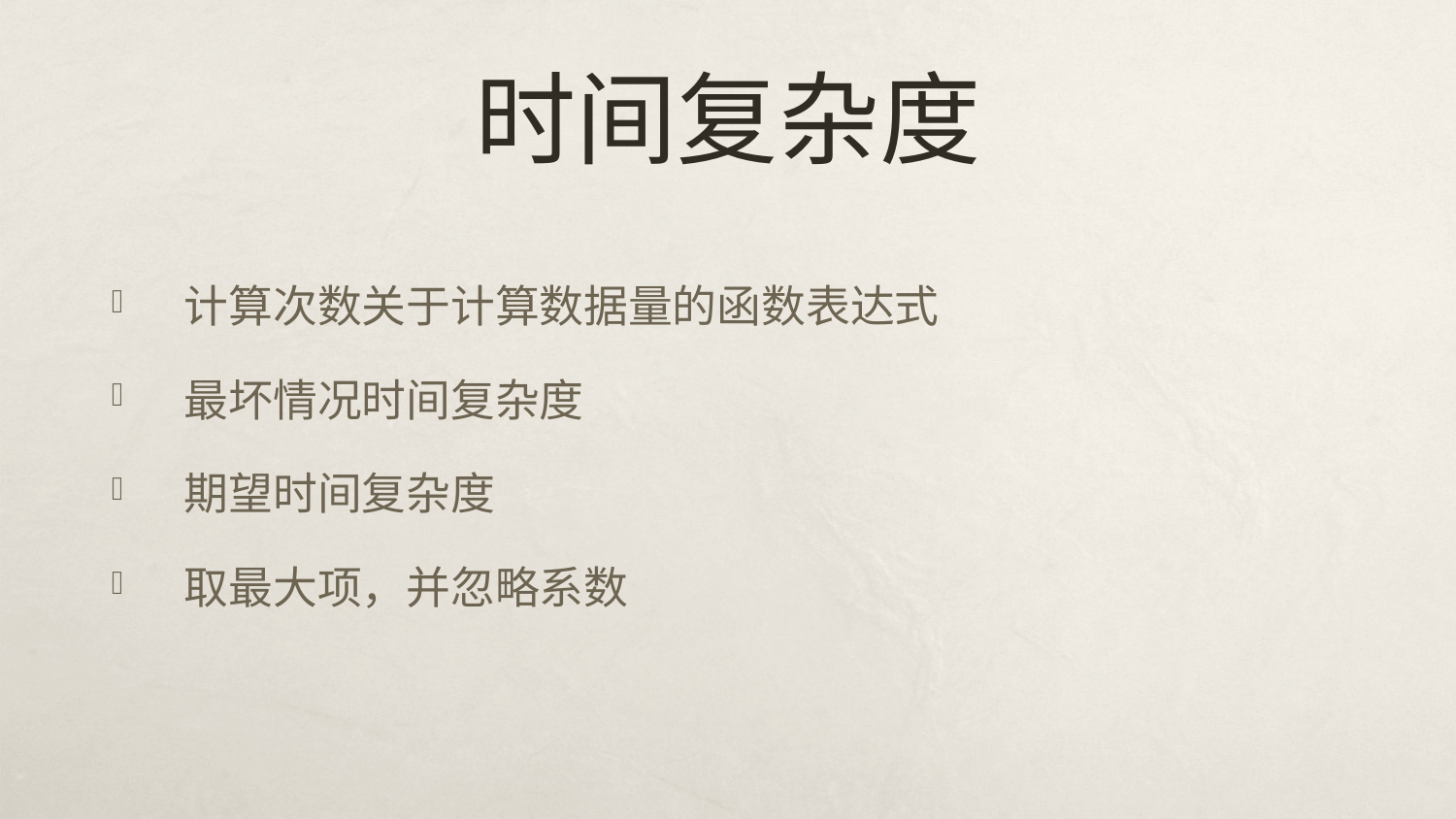

# 时间复杂度
计算次数关于计算数据量的函数表达式
最坏情况时间复杂度
期望时间复杂度
取最大项，并忽略系数